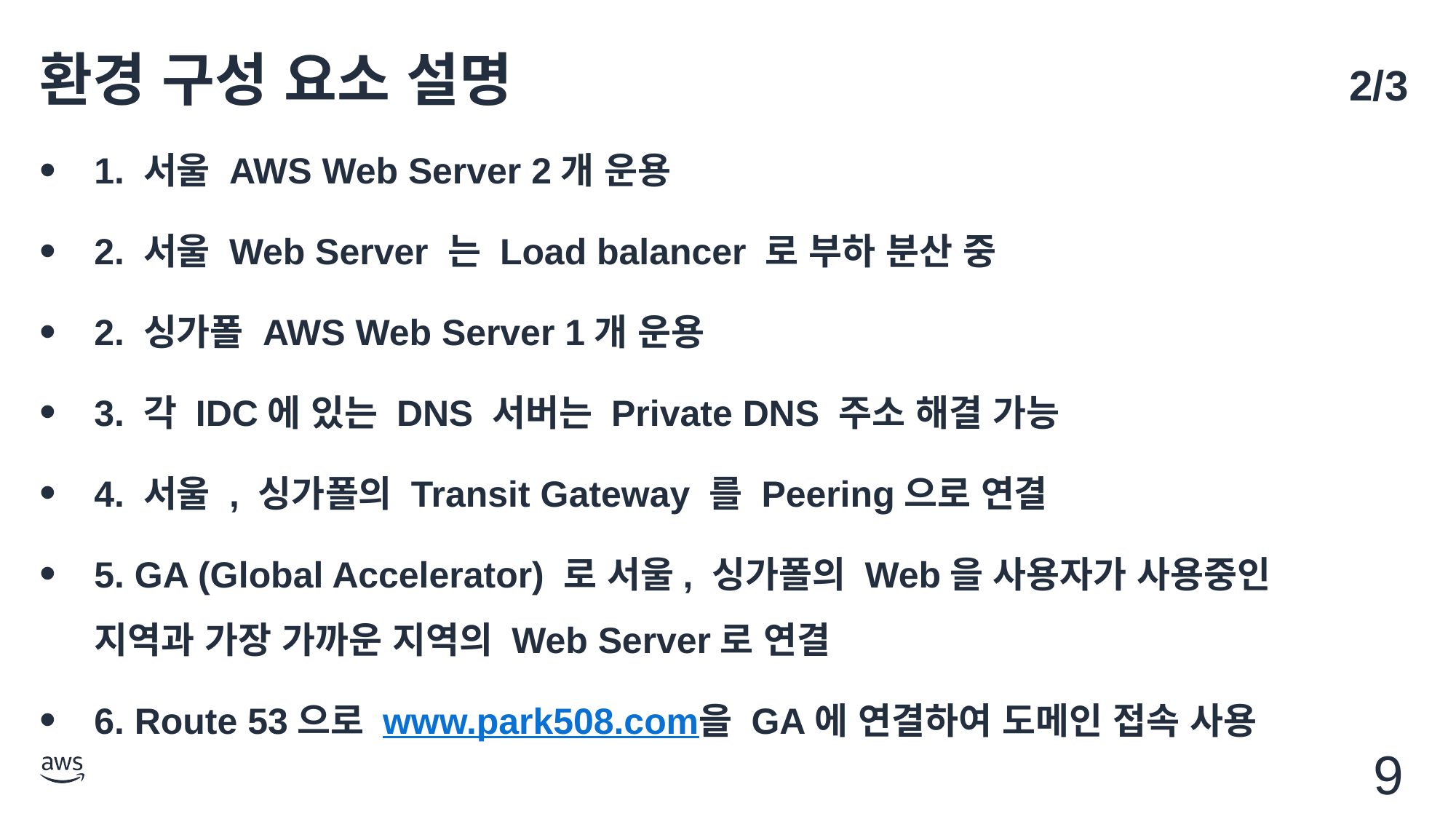

# 환경 구성 요소 설명	2/3
1. 서울 AWS Web Server 2개 운용
2. 서울 Web Server 는 Load balancer 로 부하 분산 중
2. 싱가폴 AWS Web Server 1개 운용
3. 각 IDC에 있는 DNS 서버는 Private DNS 주소 해결 가능
4. 서울 , 싱가폴의 Transit Gateway 를 Peering으로 연결
5. GA (Global Accelerator) 로 서울, 싱가폴의 Web을 사용자가 사용중인 지역과 가장 가까운 지역의 Web Server로 연결
6. Route 53으로 www.park508.com을 GA에 연결하여 도메인 접속 사용
9